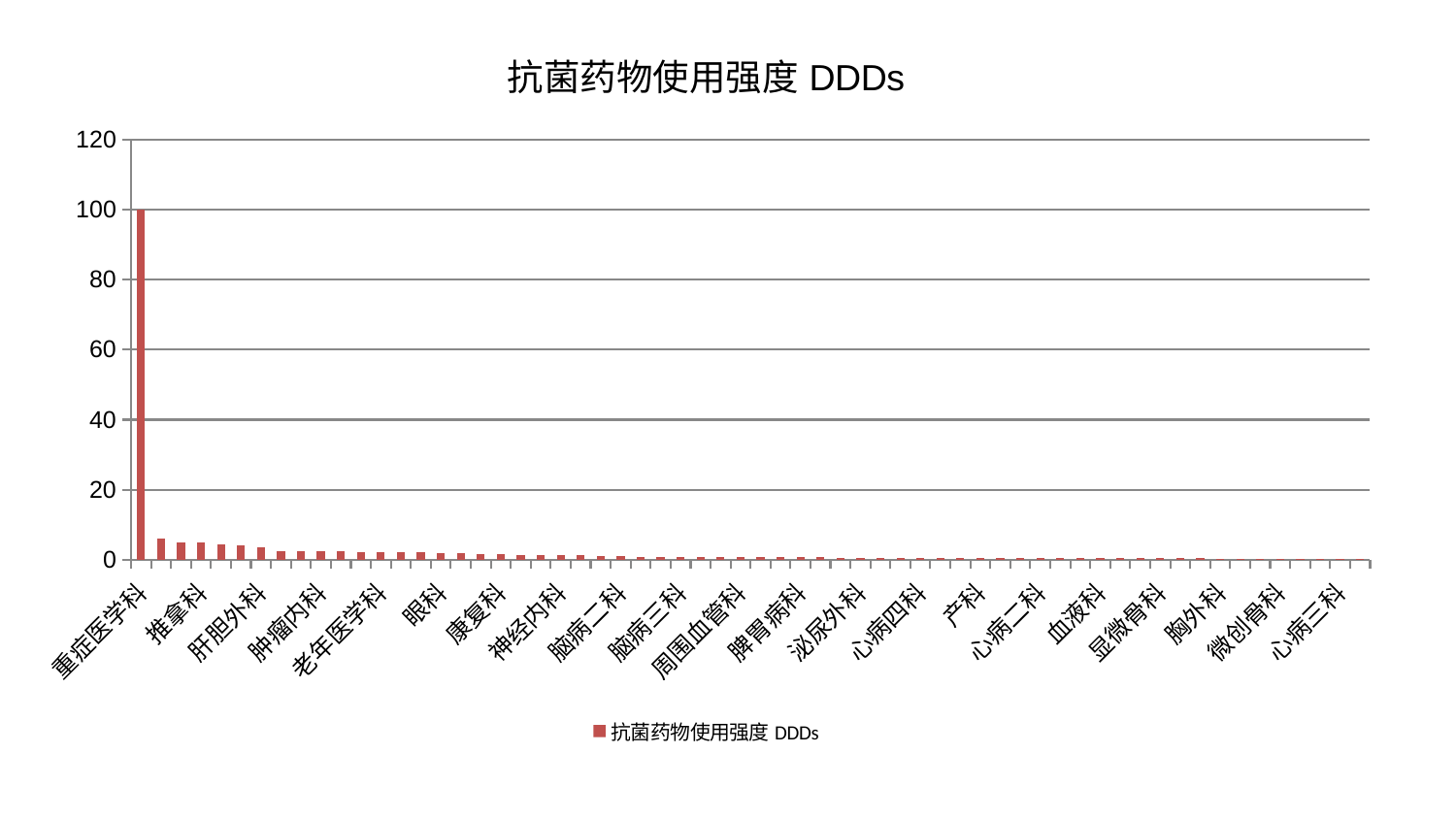

### Chart: 抗菌药物使用强度DDDs

| Category | 抗菌药物使用强度DDDs |
|---|---|
| 重症医学科 | 100.0 |
| 肾病科 | 5.965478610920034 |
| 脾胃科消化科合并 | 5.034804479206338 |
| 推拿科 | 4.930487626067625 |
| 肾脏内科 | 4.3872502399558115 |
| 神经外科 | 4.0943110090081545 |
| 肝胆外科 | 3.431135751010282 |
| 心血管内科 | 2.5023515197291335 |
| 风湿病科 | 2.4940565885283985 |
| 肿瘤内科 | 2.429391926293266 |
| 消化内科 | 2.329710522490583 |
| 妇科妇二科合并 | 2.2974719159250556 |
| 老年医学科 | 2.2743148641974162 |
| 普通外科 | 2.238130390377175 |
| 心病一科 | 2.0652541007391316 |
| 眼科 | 1.993832704493124 |
| 东区重症医学科 | 1.8393668495898015 |
| 妇科 | 1.6824484526408967 |
| 康复科 | 1.5060536205319084 |
| 妇二科 | 1.4161399897858757 |
| 关节骨科 | 1.3279578150844444 |
| 神经内科 | 1.2883109384615963 |
| 西区重症医学科 | 1.2174689361013074 |
| 小儿骨科 | 1.1928791039583284 |
| 脑病二科 | 0.9345344231021846 |
| 身心医学科 | 0.8380083086425482 |
| 小儿推拿科 | 0.8232820499685732 |
| 脑病三科 | 0.7767647169809212 |
| 中医经典科 | 0.7652820351745009 |
| 中医外治中心 | 0.7607726396066983 |
| 周围血管科 | 0.7590757106658385 |
| 男科 | 0.7184739759237265 |
| 美容皮肤科 | 0.6958296383074906 |
| 脾胃病科 | 0.661201221825232 |
| 耳鼻喉科 | 0.6444596149492741 |
| 针灸科 | 0.6179535641824809 |
| 泌尿外科 | 0.6175776232036915 |
| 脑病一科 | 0.5851772180564153 |
| 口腔科 | 0.5598034184963978 |
| 心病四科 | 0.524793914782462 |
| 皮肤科 | 0.5125687956752916 |
| 肝病科 | 0.5070558366172627 |
| 产科 | 0.4949470111207037 |
| 综合内科 | 0.48195146889621093 |
| 治未病中心 | 0.4599540833320304 |
| 心病二科 | 0.4290149096468665 |
| 东区肾病科 | 0.41542824009564416 |
| 创伤骨科 | 0.41045422046752744 |
| 血液科 | 0.40220298353988937 |
| 运动损伤骨科 | 0.3960627692747535 |
| 脊柱骨科 | 0.389555519318199 |
| 显微骨科 | 0.3885264748726362 |
| 肛肠科 | 0.37265006094183273 |
| 呼吸内科 | 0.36538746957510915 |
| 胸外科 | 0.3600210551971311 |
| 儿科 | 0.345214505571451 |
| 内分泌科 | 0.32862066736815815 |
| 微创骨科 | 0.32652112555534357 |
| 骨科 | 0.32025227103221127 |
| 乳腺甲状腺外科 | 0.3193871675118291 |
| 心病三科 | 0.3167816048845844 |
| 医院 | 0.316698873287131 |
243